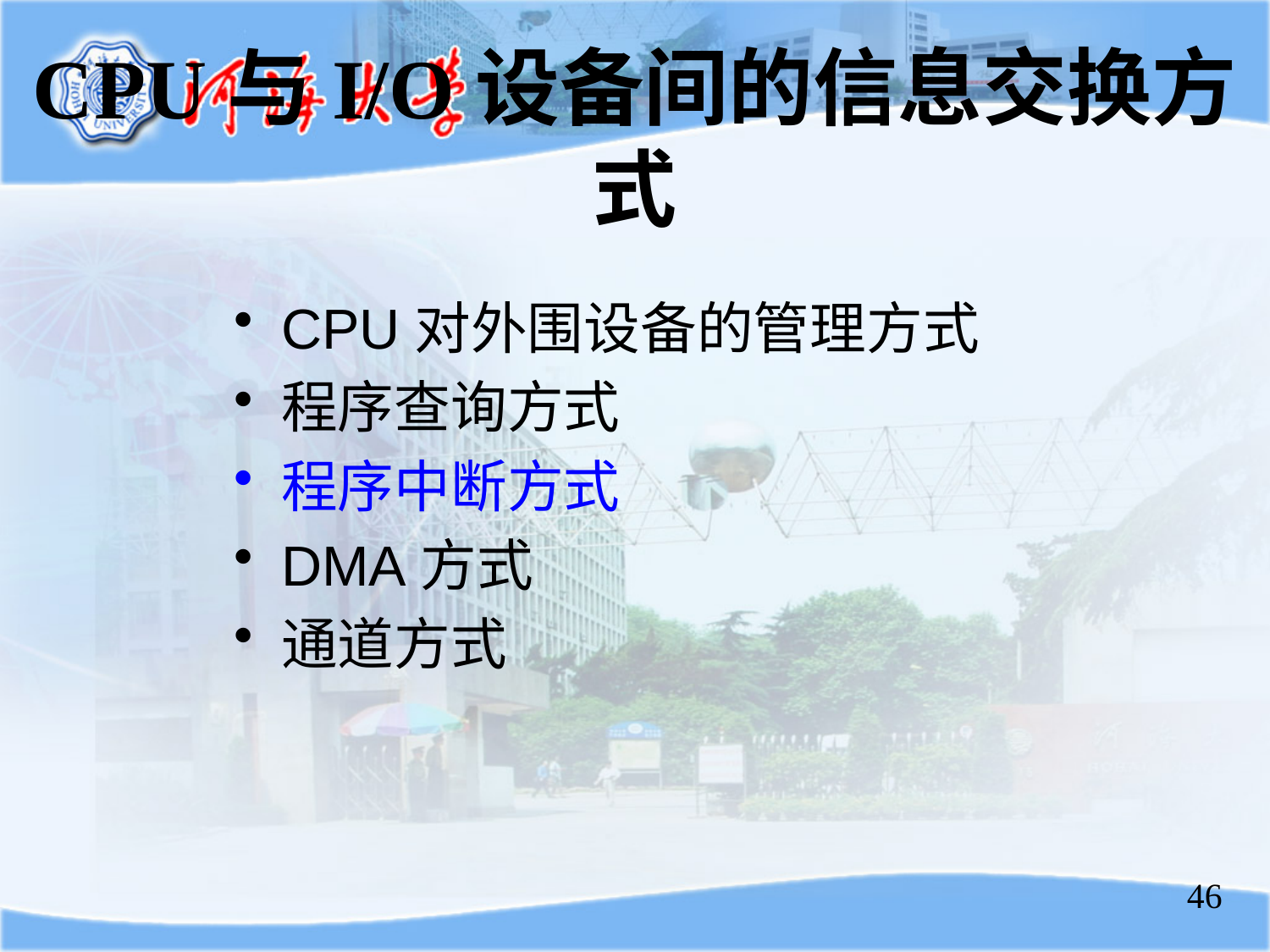

# CPU与I/O设备间的信息交换方式
CPU对外围设备的管理方式
程序查询方式
程序中断方式
DMA方式
通道方式
46